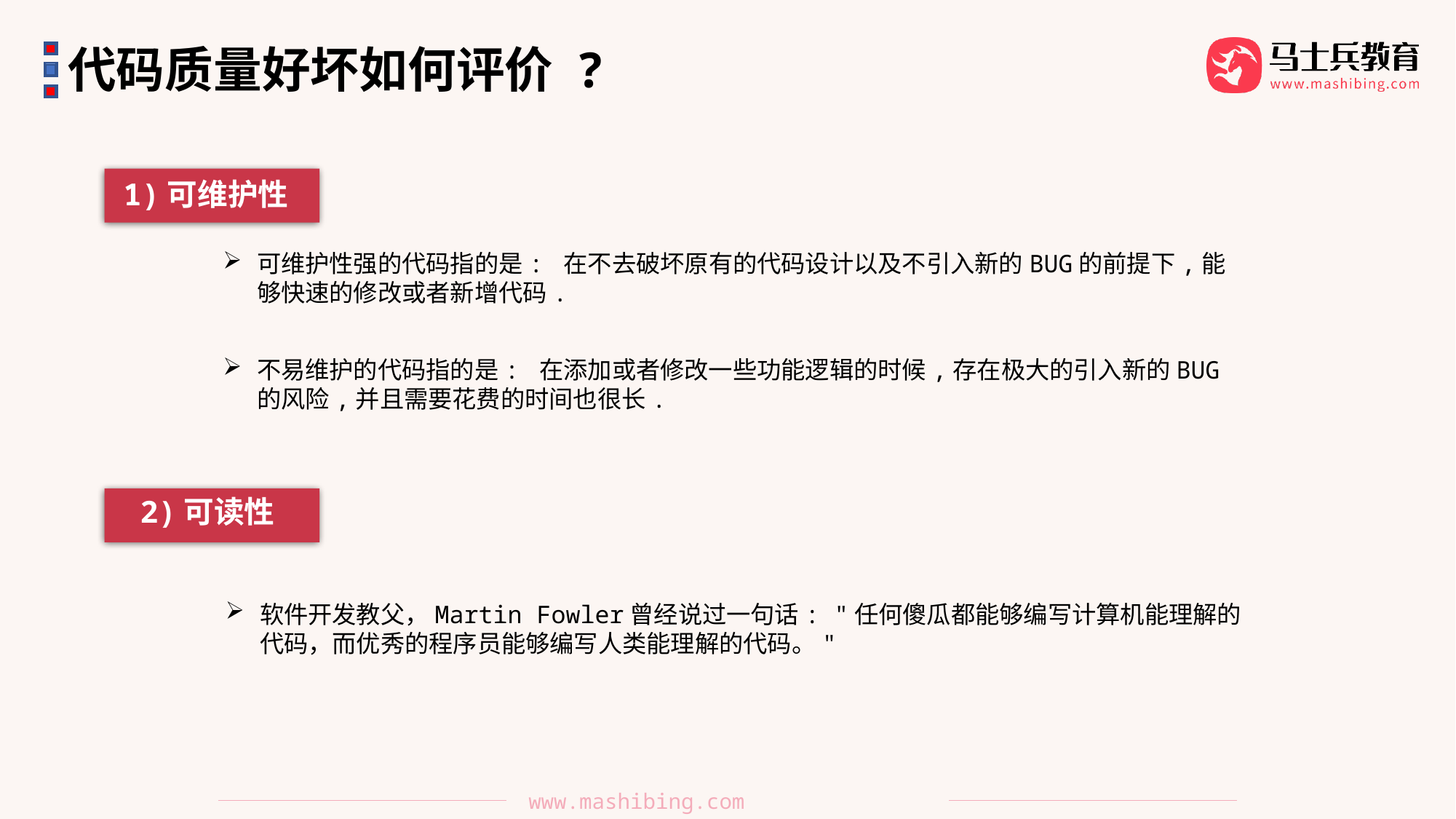

代码质量好坏如何评价 ?

1)可维护性
可维护性强的代码指的是: 在不去破坏原有的代码设计以及不引入新的BUG的前提下,能够快速的修改或者新增代码.
不易维护的代码指的是: 在添加或者修改一些功能逻辑的时候,存在极大的引入新的BUG的风险,并且需要花费的时间也很长.
2)可读性

软件开发教父，Martin Fowler曾经说过一句话: "任何傻瓜都能够编写计算机能理解的代码，而优秀的程序员能够编写人类能理解的代码。"